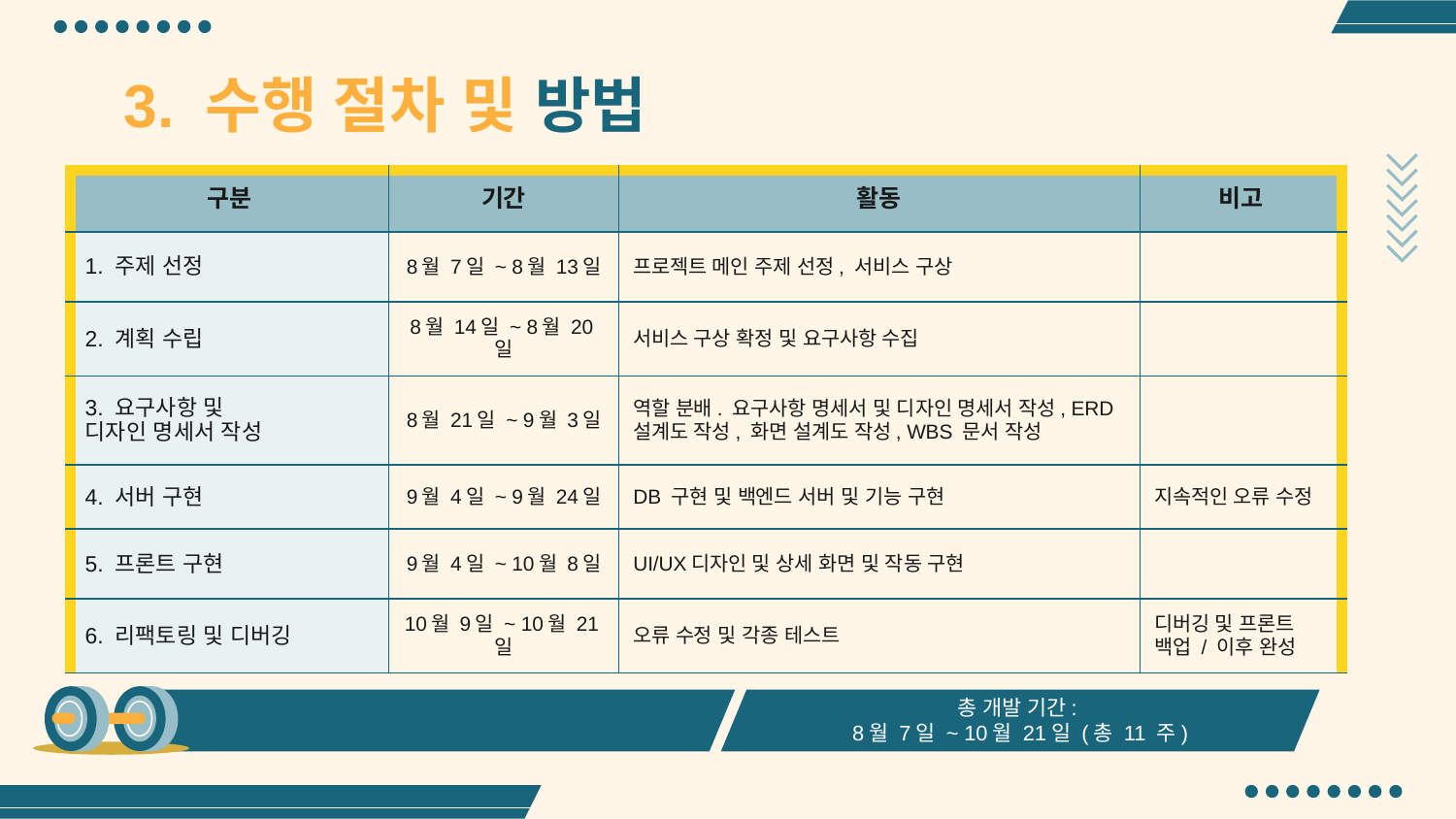

# 3. 수행 절차 및 방법
| 구분 | 기간 | 활동 | 비고 |
| --- | --- | --- | --- |
| 1. 주제 선정 | 8월 7일 ~ 8월 13일 | 프로젝트 메인 주제 선정, 서비스 구상 |  |
| 2. 계획 수립 | 8월 14일 ~ 8월 20일 | 서비스 구상 확정 및 요구사항 수집 |  |
| 3. 요구사항 및 디자인 명세서 작성 | 8월 21일 ~ 9월 3일 | 역할 분배. 요구사항 명세서 및 디자인 명세서 작성, ERD 설계도 작성, 화면 설계도 작성, WBS 문서 작성 |  |
| 4. 서버 구현 | 9월 4일 ~ 9월 24일 | DB 구현 및 백엔드 서버 및 기능 구현 | 지속적인 오류 수정 |
| 5. 프론트 구현 | 9월 4일 ~ 10월 8일 | UI/UX디자인 및 상세 화면 및 작동 구현 |  |
| 6. 리팩토링 및 디버깅 | 10월 9일 ~ 10월 21일 | 오류 수정 및 각종 테스트 | 디버깅 및 프론트 백업 / 이후 완성 |

총 개발 기간:
8월 7일 ~ 10월 21일 (총 11 주)